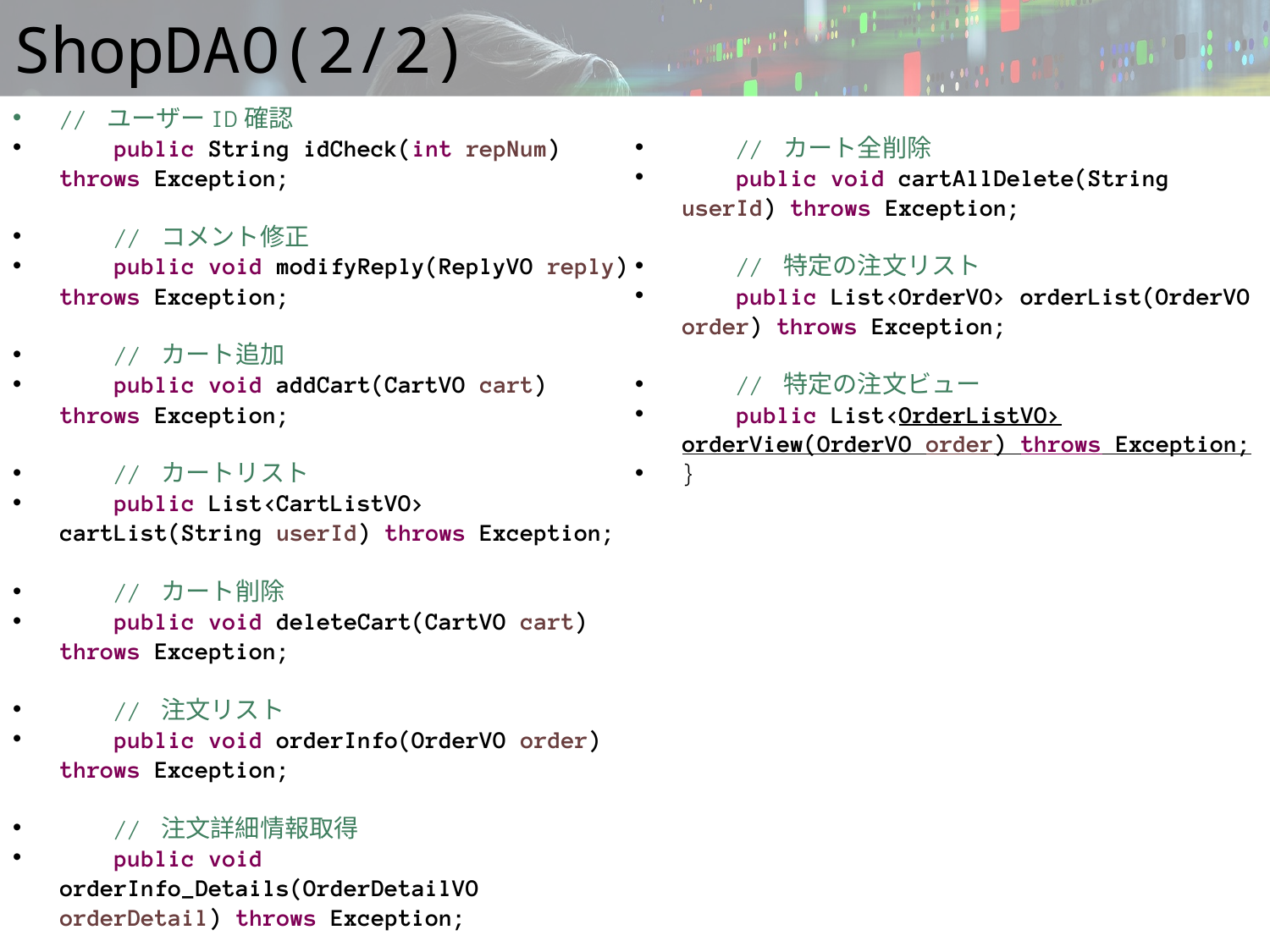

# ShopDAO(2/2)
// ユーザーID確認
    public String idCheck(int repNum) throws Exception;

    // コメント修正
    public void modifyReply(ReplyVO reply) throws Exception;

    // カート追加
    public void addCart(CartVO cart) throws Exception;

    // カートリスト
    public List<CartListVO> cartList(String userId) throws Exception;

    // カート削除
    public void deleteCart(CartVO cart) throws Exception;

    // 注文リスト
    public void orderInfo(OrderVO order) throws Exception;

    // 注文詳細情報取得
    public void orderInfo_Details(OrderDetailVO orderDetail) throws Exception;

    // カート全削除
    public void cartAllDelete(String userId) throws Exception;

    // 特定の注文リスト
    public List<OrderVO> orderList(OrderVO order) throws Exception;

    // 特定の注文ビュー
    public List<OrderListVO> orderView(OrderVO order) throws Exception;
}